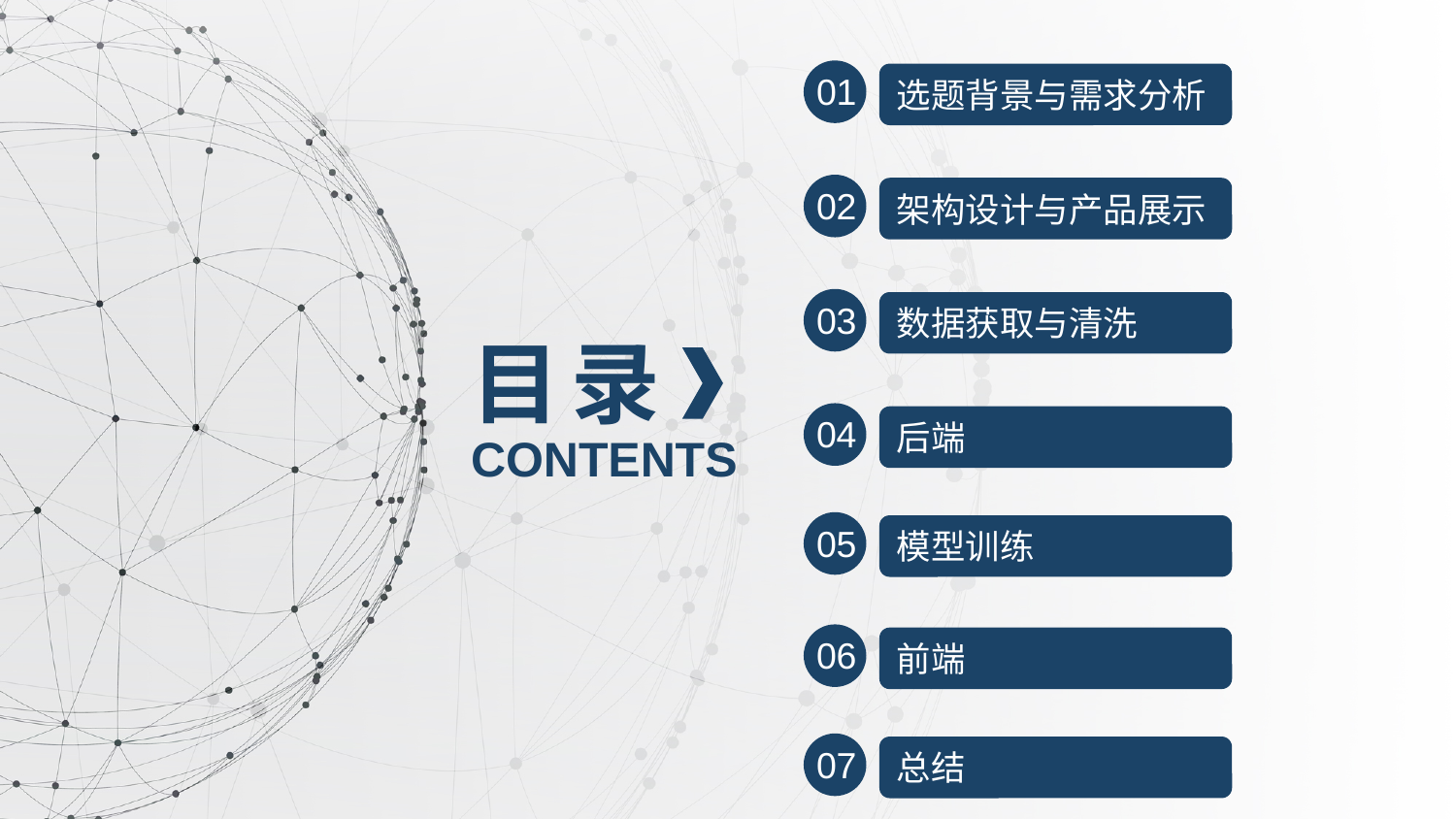

01
选题背景与需求分析

02
架构设计与产品展示

03
数据获取与清洗
目 录

04
后端
CONTENTS

05
模型训练

06
前端

07
总结